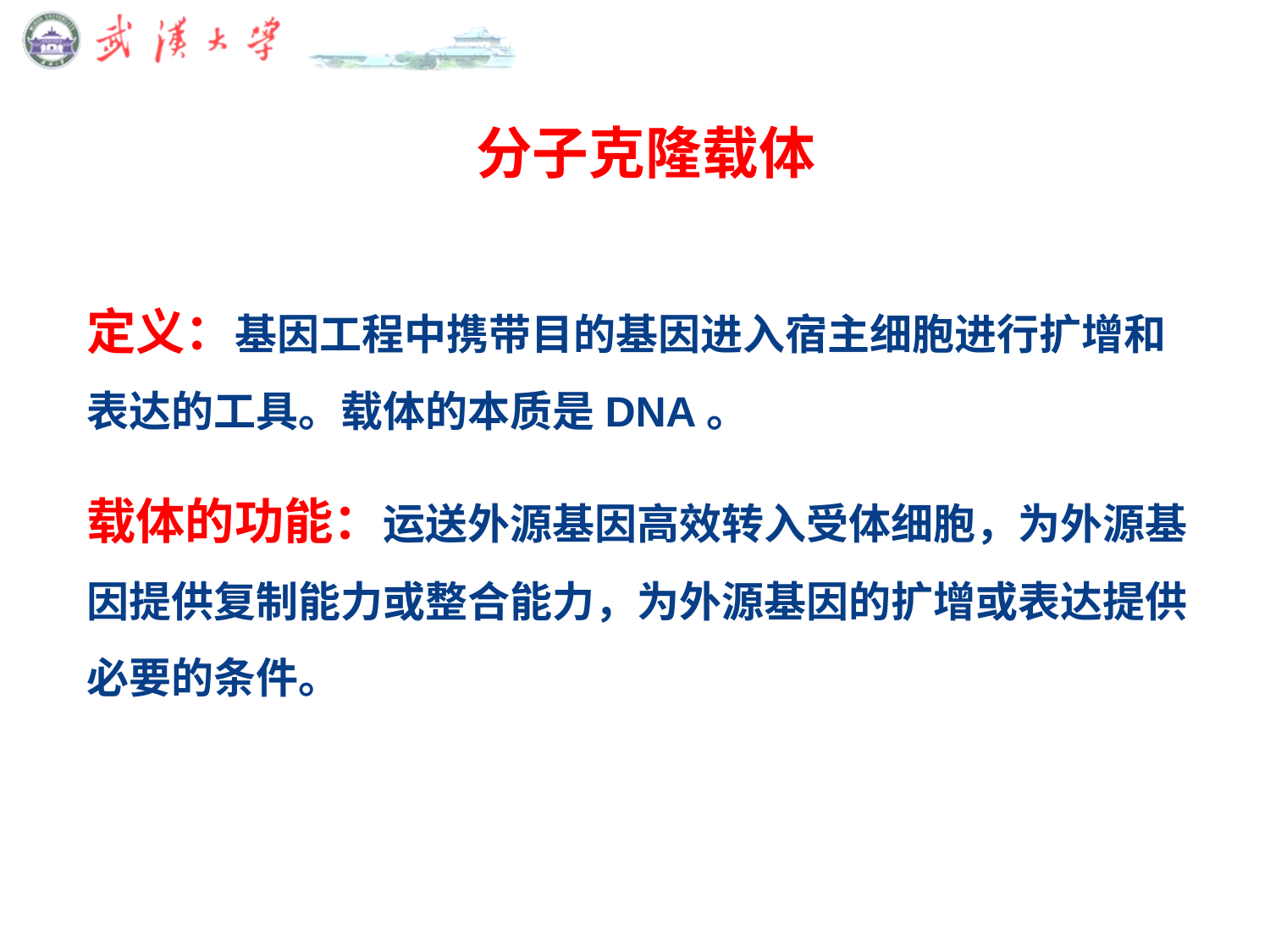

# 分子克隆载体
定义：基因工程中携带目的基因进入宿主细胞进行扩增和表达的工具。载体的本质是DNA。
载体的功能：运送外源基因高效转入受体细胞，为外源基因提供复制能力或整合能力，为外源基因的扩增或表达提供必要的条件。